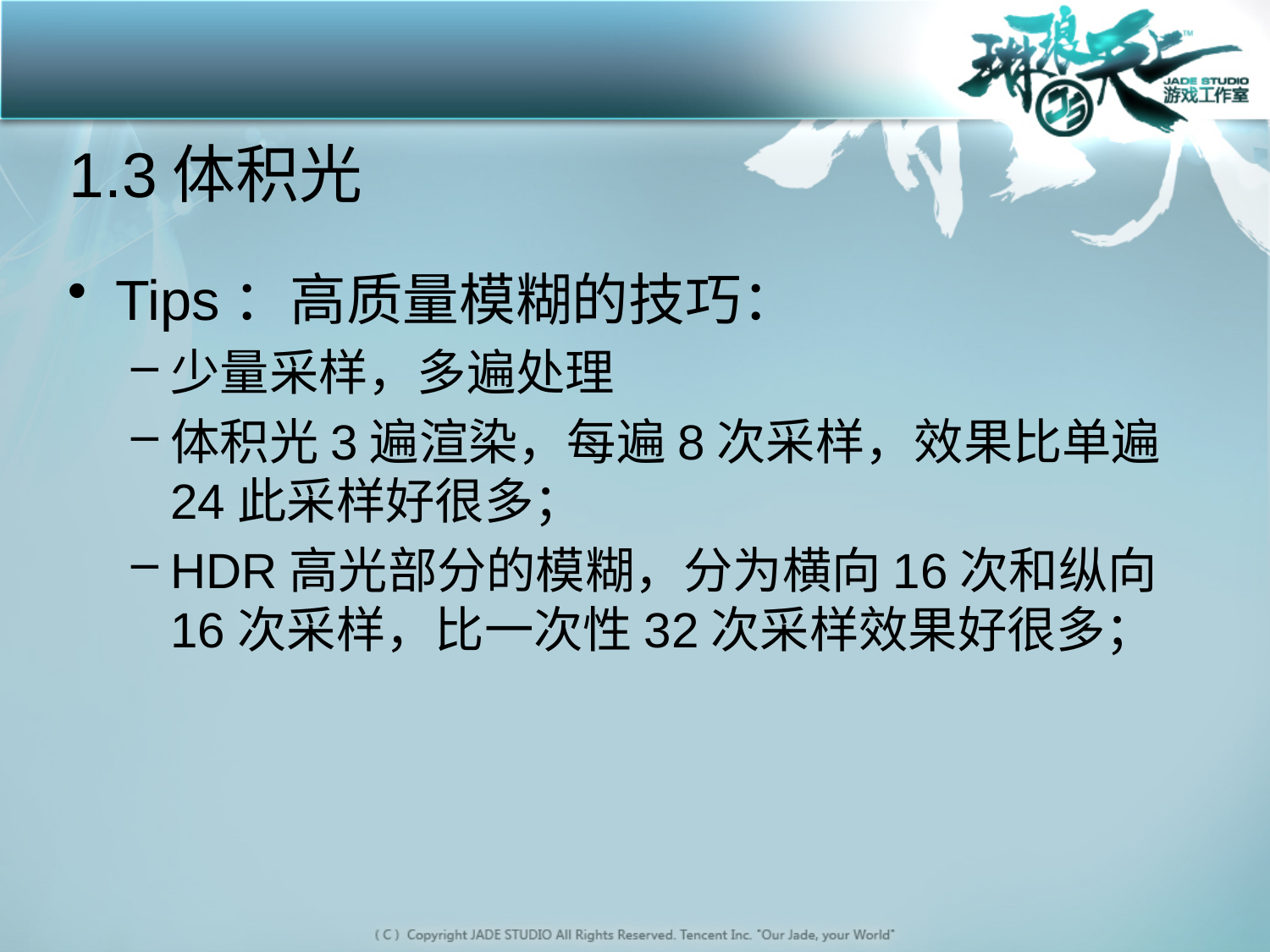

# 1.3体积光
Tips：高质量模糊的技巧：
少量采样，多遍处理
体积光3遍渲染，每遍8次采样，效果比单遍24此采样好很多；
HDR高光部分的模糊，分为横向16次和纵向16次采样，比一次性32次采样效果好很多；